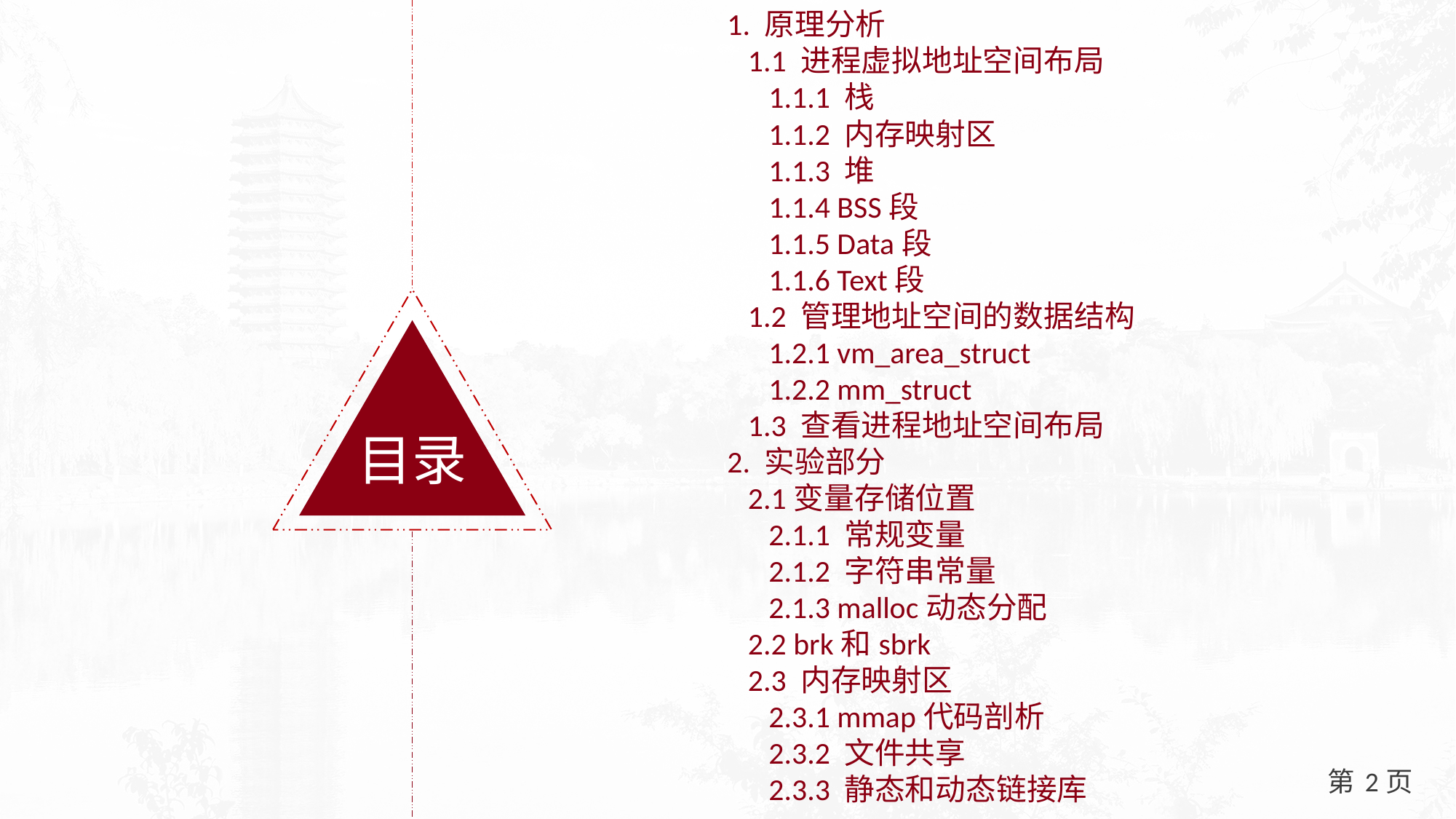

1. 原理分析
   1.1 进程虚拟地址空间布局
      1.1.1 栈
      1.1.2 内存映射区
      1.1.3 堆
      1.1.4 BSS段
      1.1.5 Data段
      1.1.6 Text段
   1.2 管理地址空间的数据结构
      1.2.1 vm_area_struct
      1.2.2 mm_struct
   1.3 查看进程地址空间布局
2. 实验部分
   2.1变量存储位置
      2.1.1 常规变量
      2.1.2 字符串常量
      2.1.3 malloc动态分配
   2.2 brk和sbrk
   2.3 内存映射区
      2.3.1 mmap代码剖析
      2.3.2 文件共享
      2.3.3 静态和动态链接库

目录
2